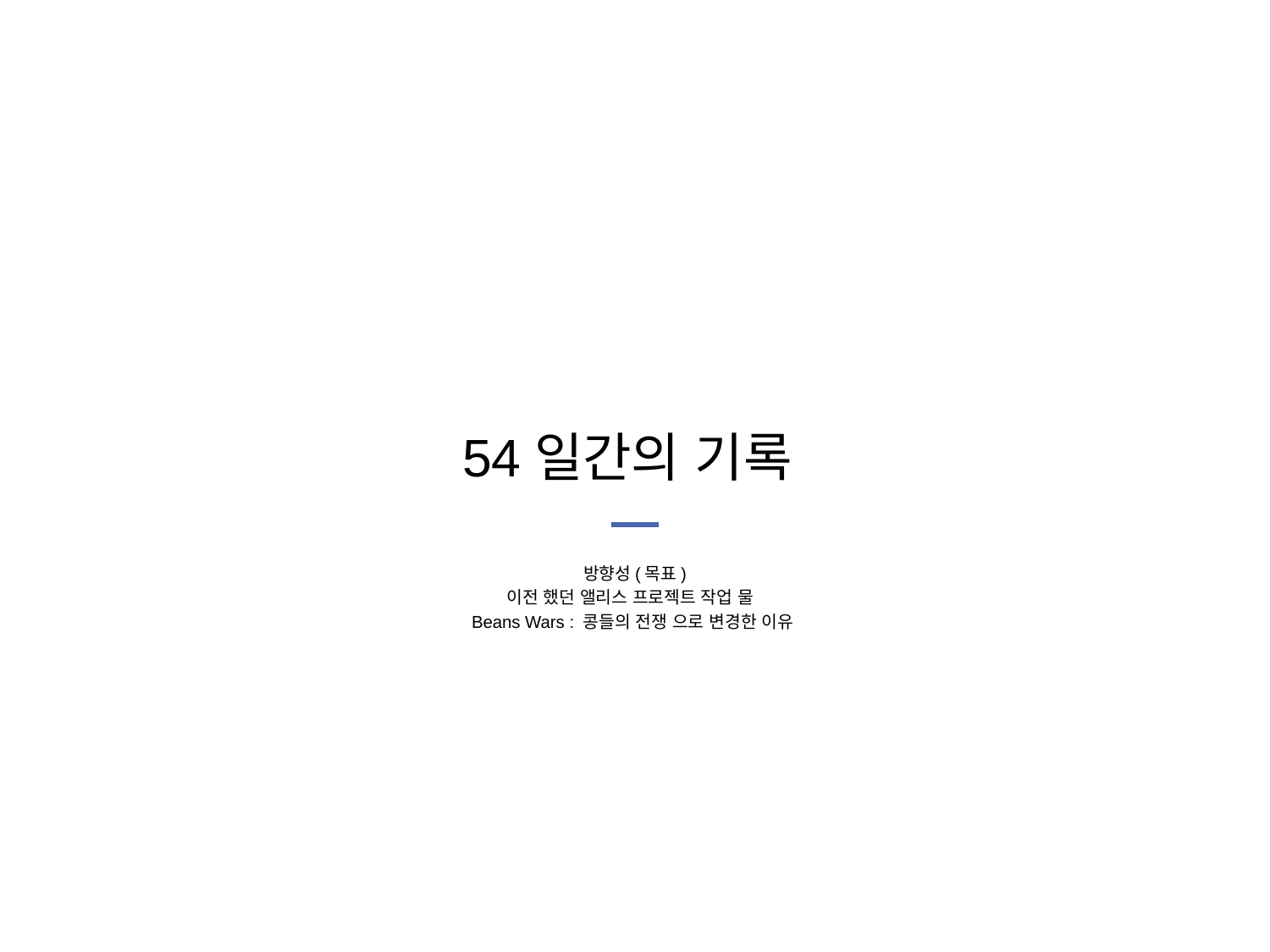

# 54일간의 기록
방향성(목표)
이전 했던 앨리스 프로젝트 작업 물
Beans Wars : 콩들의 전쟁 으로 변경한 이유